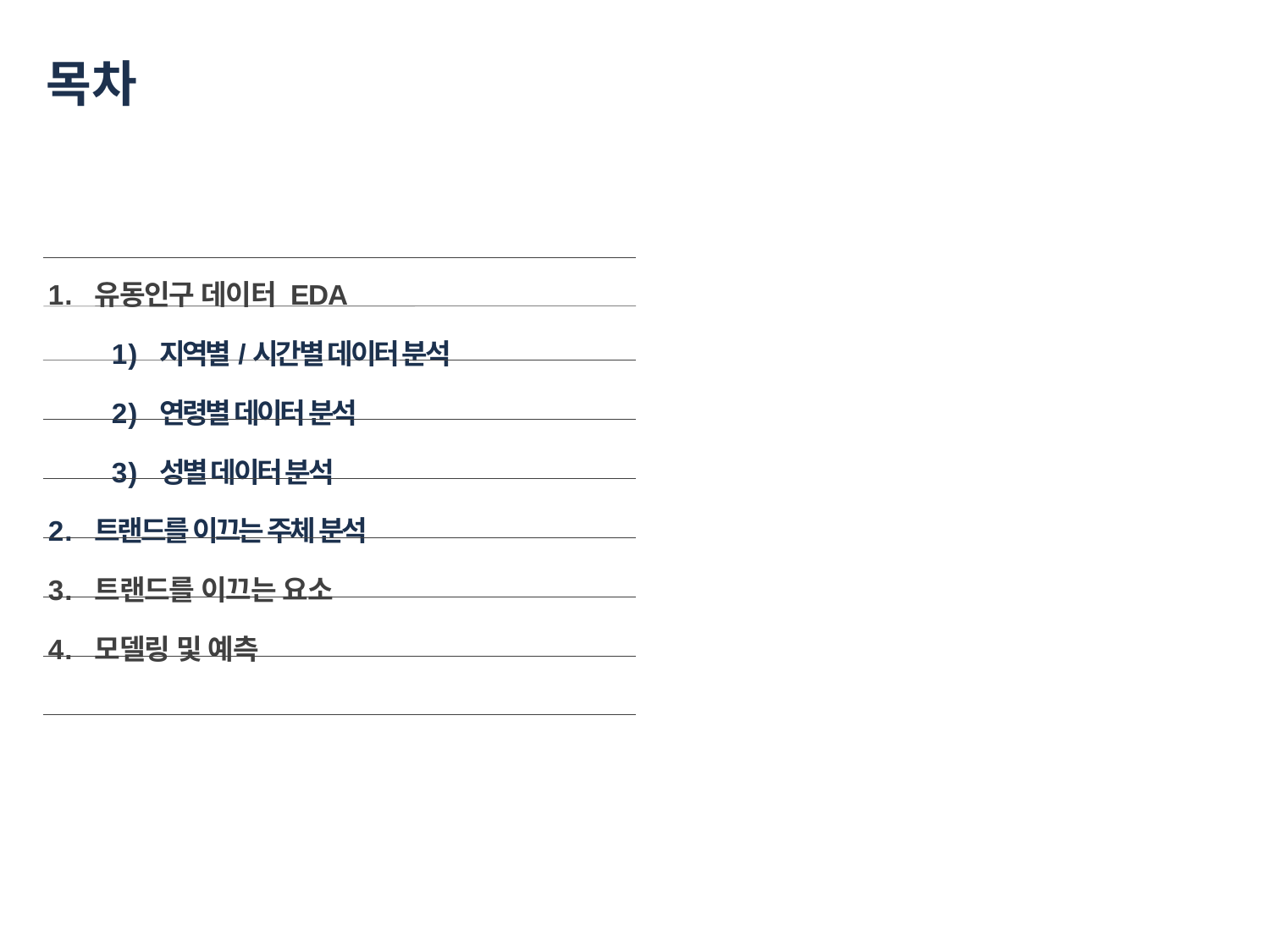

# 목차
유동인구 데이터 EDA
지역별/시간별 데이터 분석
연령별 데이터 분석
성별 데이터 분석
트랜드를 이끄는 주체 분석
트랜드를 이끄는 요소
모델링 및 예측